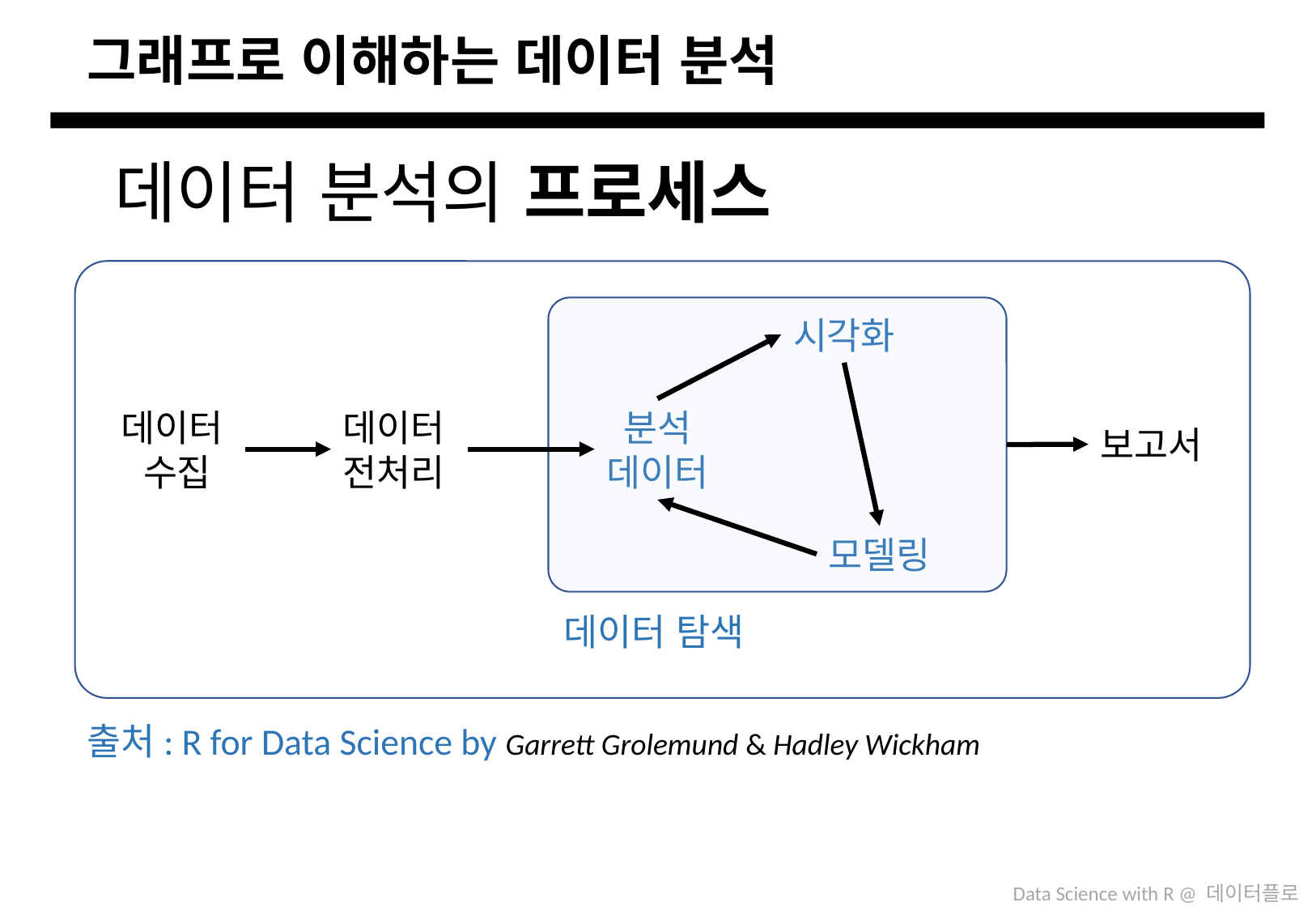

# 그래프로 이해하는 데이터 분석
데이터 분석의 프로세스

시각화
데이터
수집
데이터
전처리
분석
데이터
보고서
모델링
데이터 탐색
출처: R for Data Science by Garrett Grolemund & Hadley Wickham